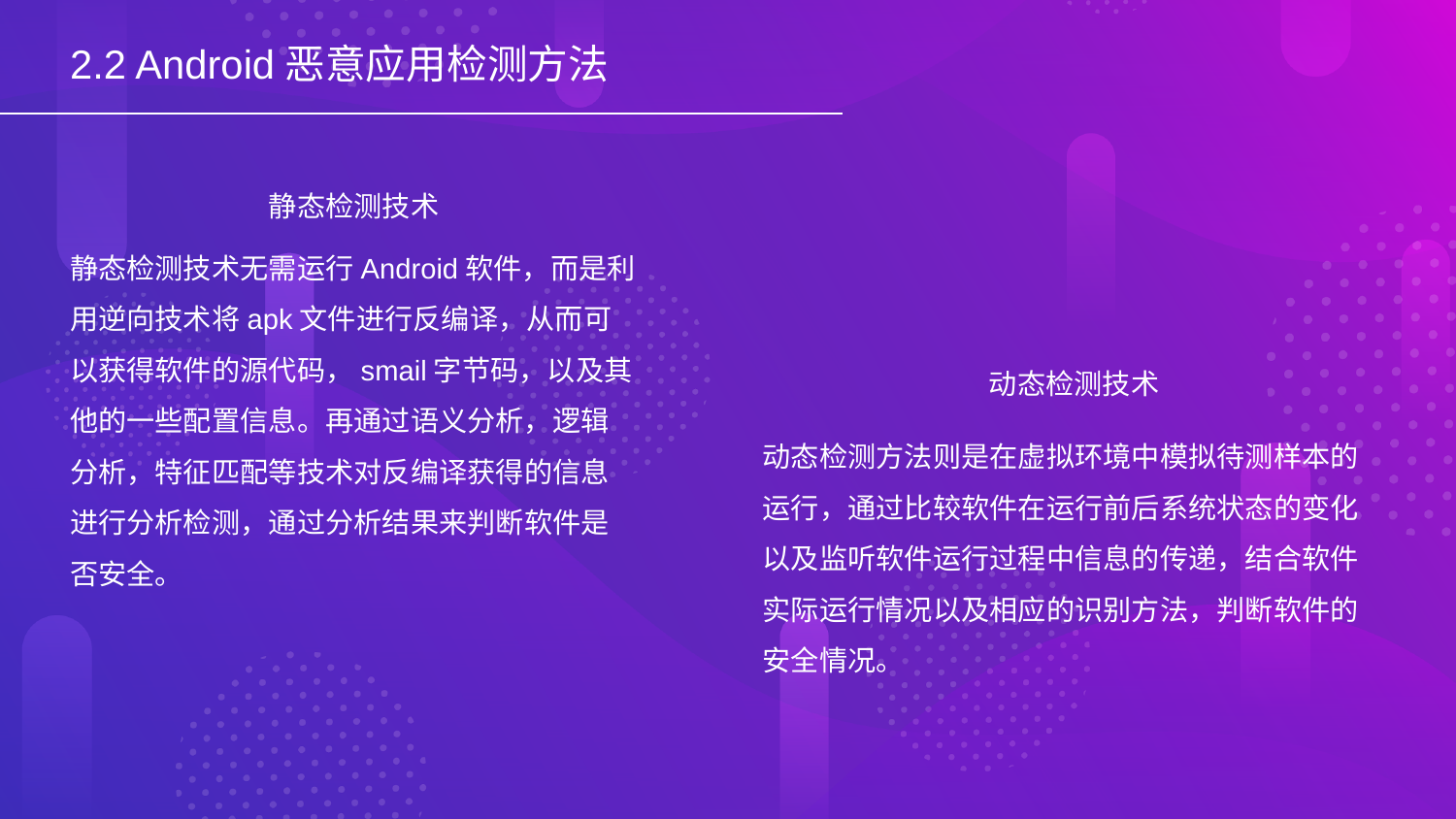

2.2 Android恶意应用检测方法
静态检测技术

静态检测技术无需运行Android软件，而是利用逆向技术将apk文件进行反编译，从而可以获得软件的源代码，smail字节码，以及其他的一些配置信息。再通过语义分析，逻辑分析，特征匹配等技术对反编译获得的信息进行分析检测，通过分析结果来判断软件是否安全。
动态检测技术

动态检测方法则是在虚拟环境中模拟待测样本的运行，通过比较软件在运行前后系统状态的变化以及监听软件运行过程中信息的传递，结合软件实际运行情况以及相应的识别方法，判断软件的安全情况。